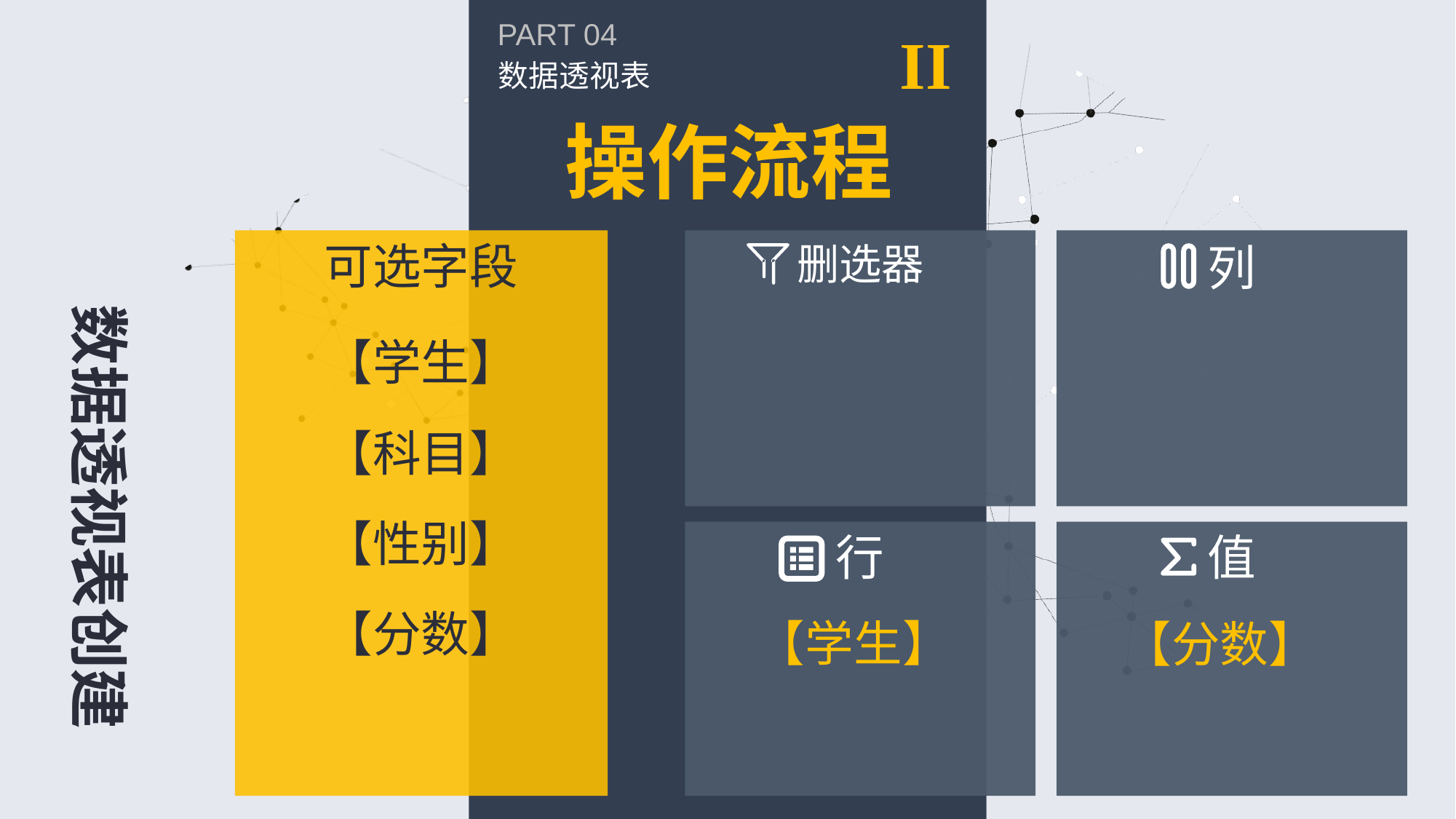

PART 04
II
数据透视表
操作流程
可选字段

删选器
列

数据透视表创建
【学生】
【科目】
【性别】
行

值

【分数】
【学生】
【分数】